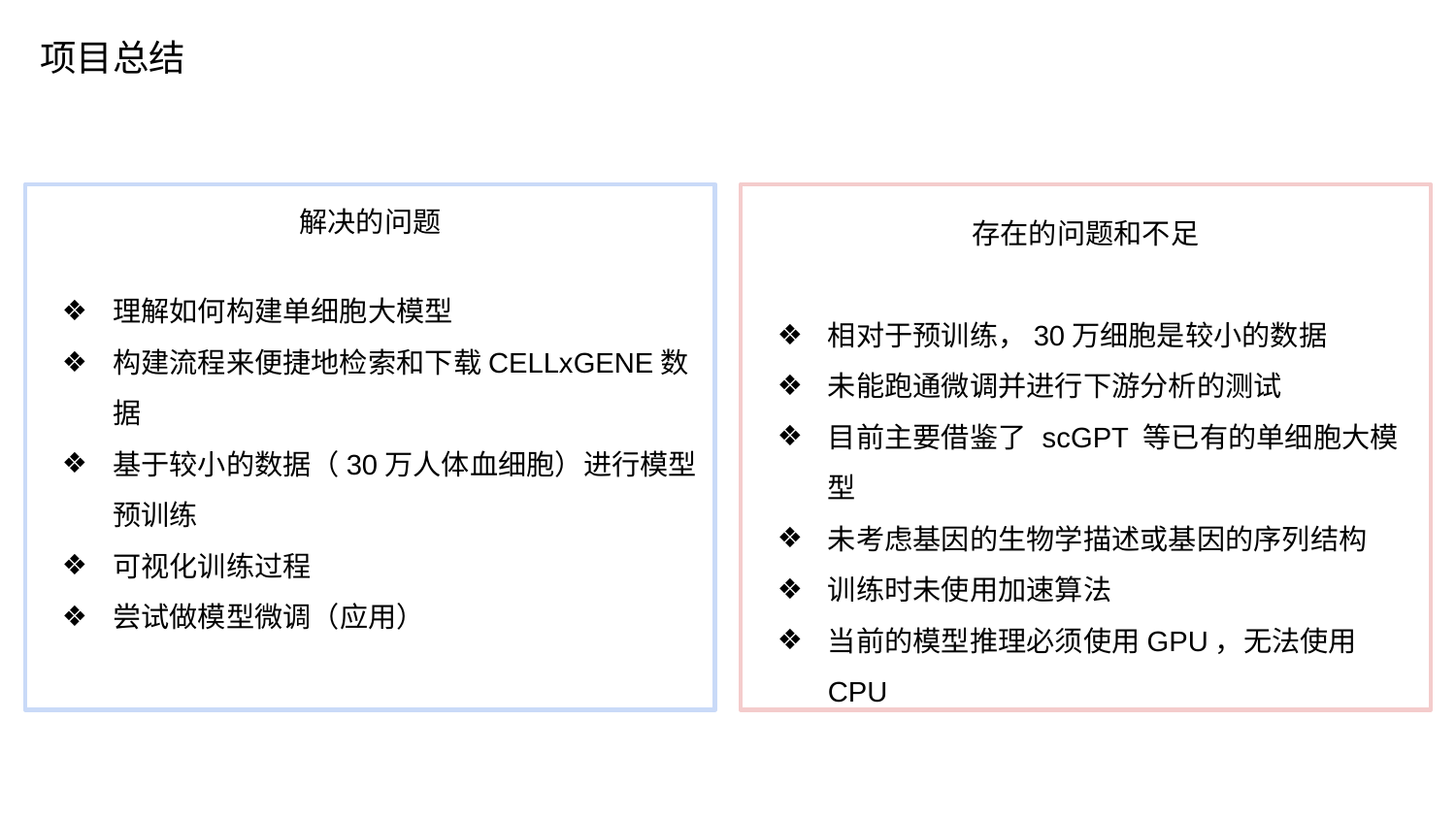

项目总结
解决的问题

理解如何构建单细胞大模型
构建流程来便捷地检索和下载CELLxGENE数据
基于较小的数据（30万人体血细胞）进行模型预训练
可视化训练过程
尝试做模型微调（应用）

存在的问题和不足

相对于预训练，30万细胞是较小的数据
未能跑通微调并进行下游分析的测试
目前主要借鉴了 scGPT 等已有的单细胞大模型
未考虑基因的生物学描述或基因的序列结构
训练时未使用加速算法
当前的模型推理必须使用GPU，无法使用CPU